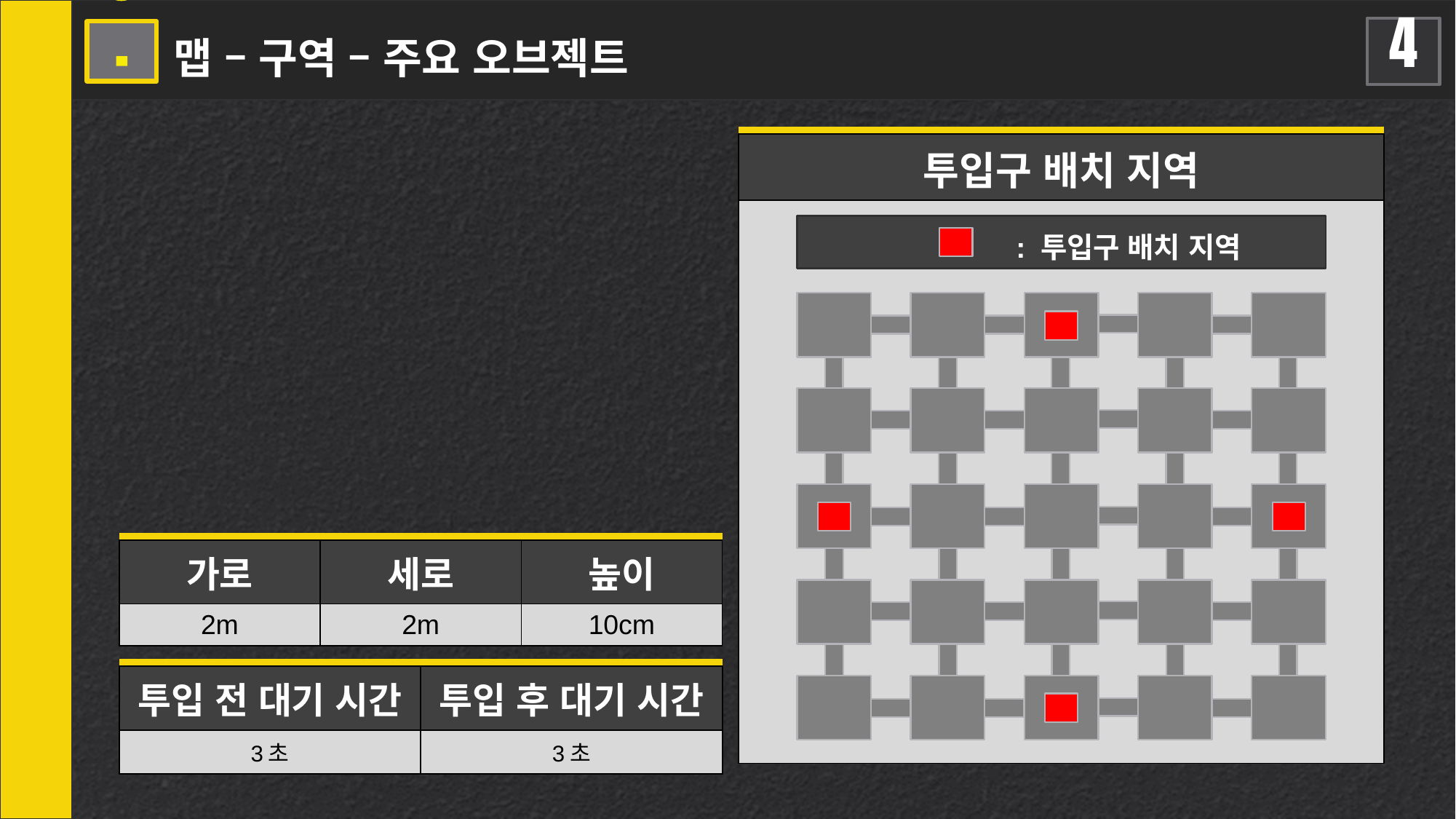

4
3 .
맵 – 구역 – 주요 오브젝트
| 투입구 배치 지역 |
| --- |
|  |
                          : 투입구 배치 지역

| 가로 | 세로 | 높이 |
| --- | --- | --- |
| 2m | 2m | 10cm |
| 투입 전 대기 시간 | 투입 후 대기 시간 |
| --- | --- |
| 3초 | 3초 |